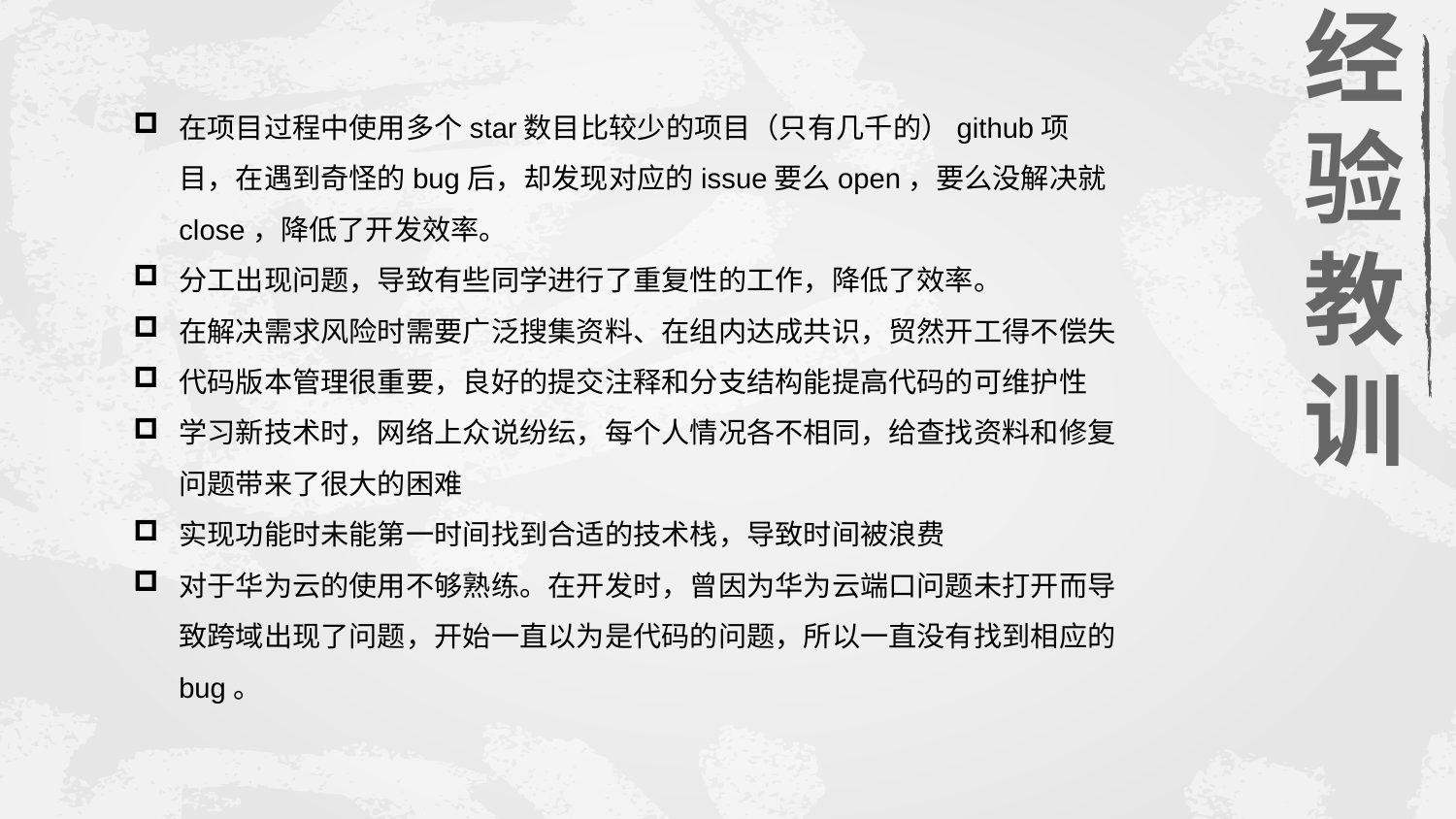

在项目过程中使用多个star数目比较少的项目（只有几千的）github项目，在遇到奇怪的bug后，却发现对应的issue要么open，要么没解决就close，降低了开发效率。
分工出现问题，导致有些同学进行了重复性的工作，降低了效率。
在解决需求风险时需要广泛搜集资料、在组内达成共识，贸然开工得不偿失
代码版本管理很重要，良好的提交注释和分支结构能提高代码的可维护性
学习新技术时，网络上众说纷纭，每个人情况各不相同，给查找资料和修复问题带来了很大的困难
实现功能时未能第一时间找到合适的技术栈，导致时间被浪费
对于华为云的使用不够熟练。在开发时，曾因为华为云端口问题未打开而导致跨域出现了问题，开始一直以为是代码的问题，所以一直没有找到相应的bug。

经验教训